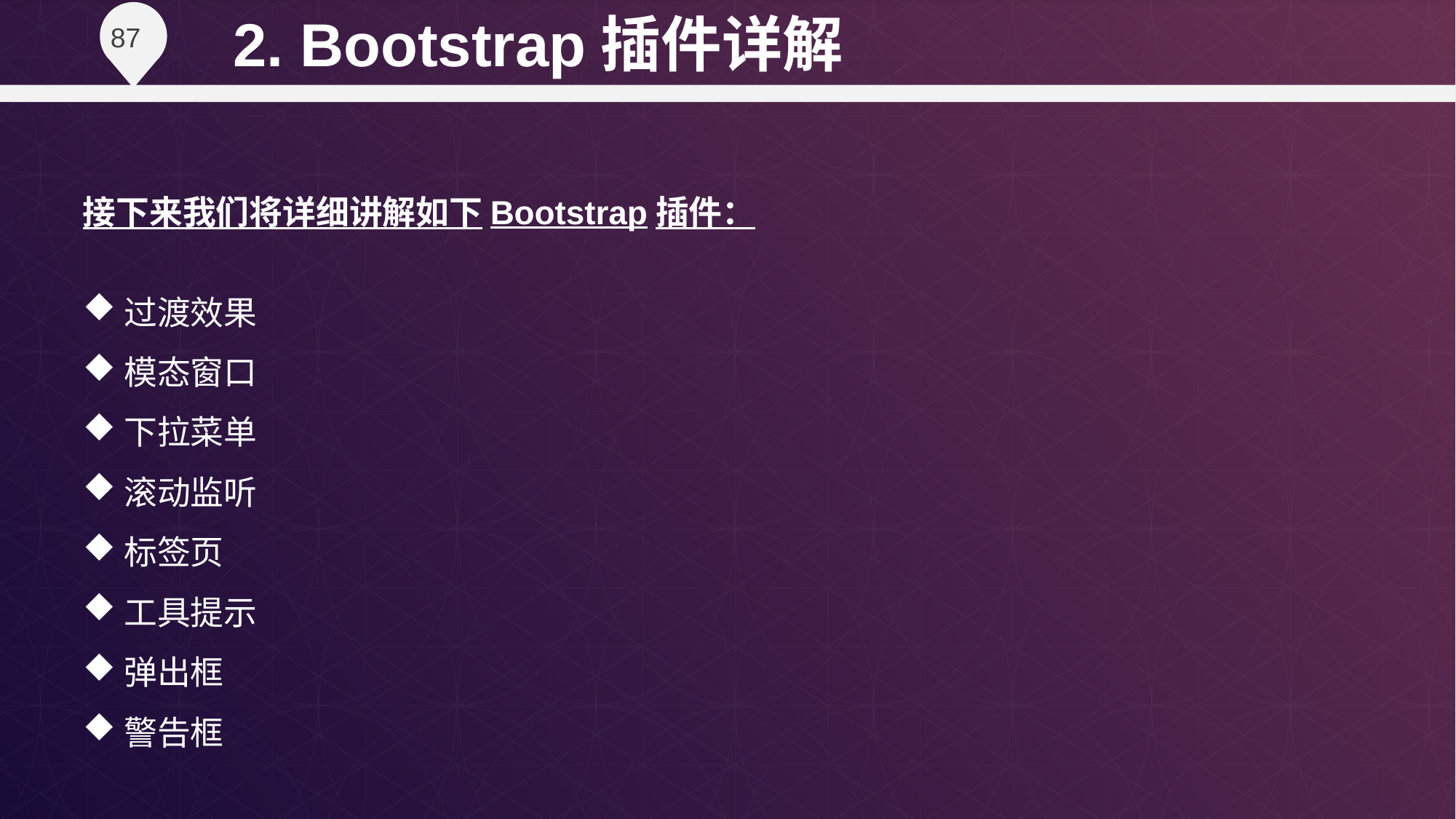

2. Bootstrap插件详解
接下来我们将详细讲解如下Bootstrap插件：

过渡效果
模态窗口
下拉菜单
滚动监听
标签页
工具提示
弹出框
警告框